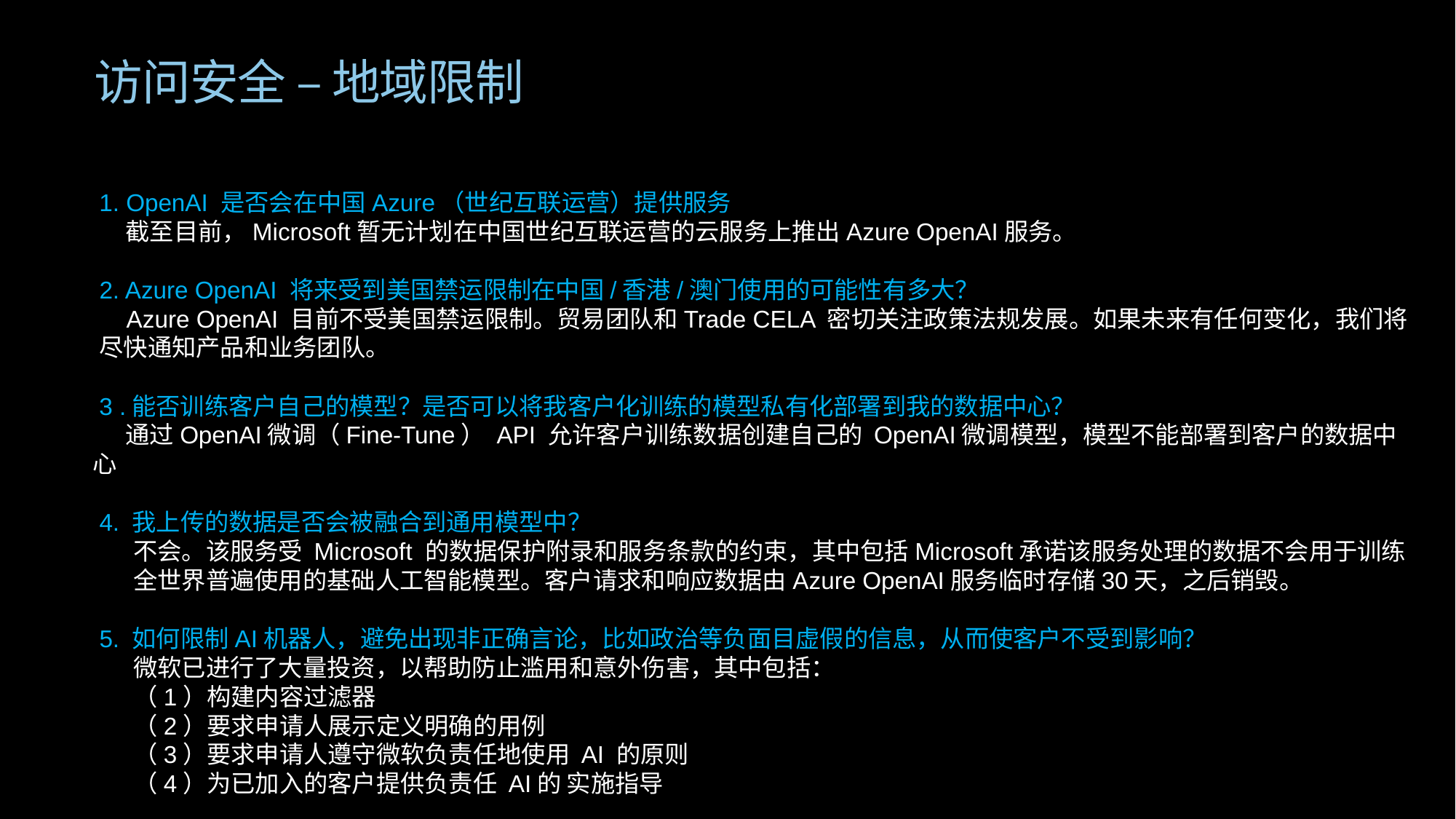

访问安全 – 地域限制

 1. OpenAI 是否会在中国Azure（世纪互联运营）提供服务
     截至目前，Microsoft暂无计划在中国世纪互联运营的云服务上推出Azure OpenAI服务。

2. Azure OpenAI 将来受到美国禁运限制在中国/香港/澳门使用的可能性有多大？
    Azure OpenAI 目前不受美国禁运限制。贸易团队和Trade CELA 密切关注政策法规发展。如果未来有任何变化，我们将尽快通知产品和业务团队。

 3 .能否训练客户自己的模型？是否可以将我客户化训练的模型私有化部署到我的数据中心？
     通过OpenAI微调（Fine-Tune） API 允许客户训练数据创建自己的 OpenAI微调模型，模型不能部署到客户的数据中心

4. 我上传的数据是否会被融合到通用模型中？
不会。该服务受 Microsoft 的数据保护附录和服务条款的约束，其中包括Microsoft承诺该服务处理的数据不会用于训练全世界普遍使用的基础人工智能模型。客户请求和响应数据由Azure OpenAI服务临时存储30天，之后销毁。

5. 如何限制AI机器人，避免出现非正确言论，比如政治等负面目虚假的信息，从而使客户不受到影响？
微软已进行了大量投资，以帮助防止滥用和意外伤害，其中包括：
（1）构建内容过滤器
（2）要求申请人展示定义明确的用例
（3）要求申请人遵守微软负责任地使用 AI 的原则
（4）为已加入的客户提供负责任 AI的 实施指导